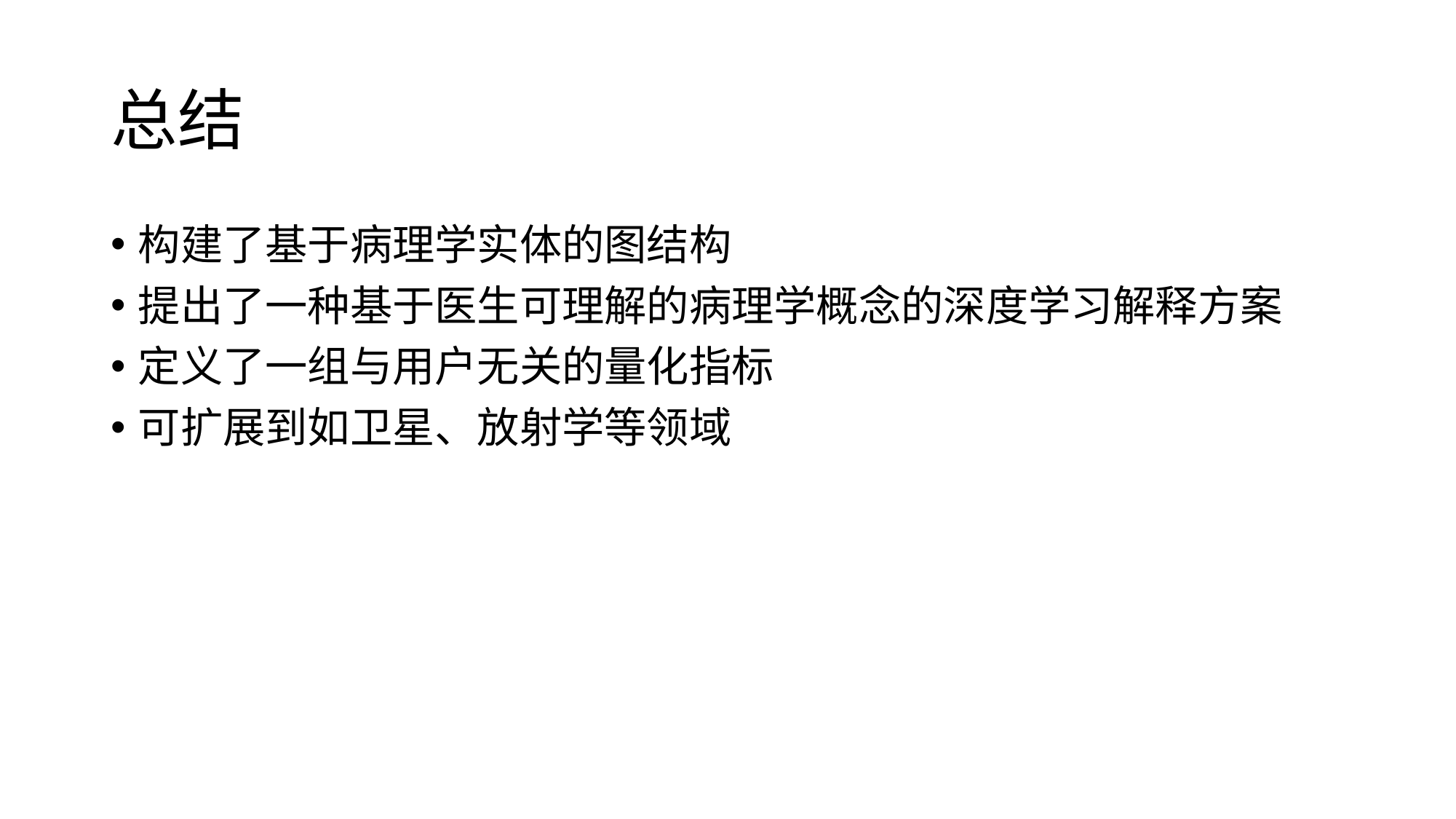

# 总结
构建了基于病理学实体的图结构
提出了一种基于医生可理解的病理学概念的深度学习解释方案
定义了一组与用户无关的量化指标
可扩展到如卫星、放射学等领域